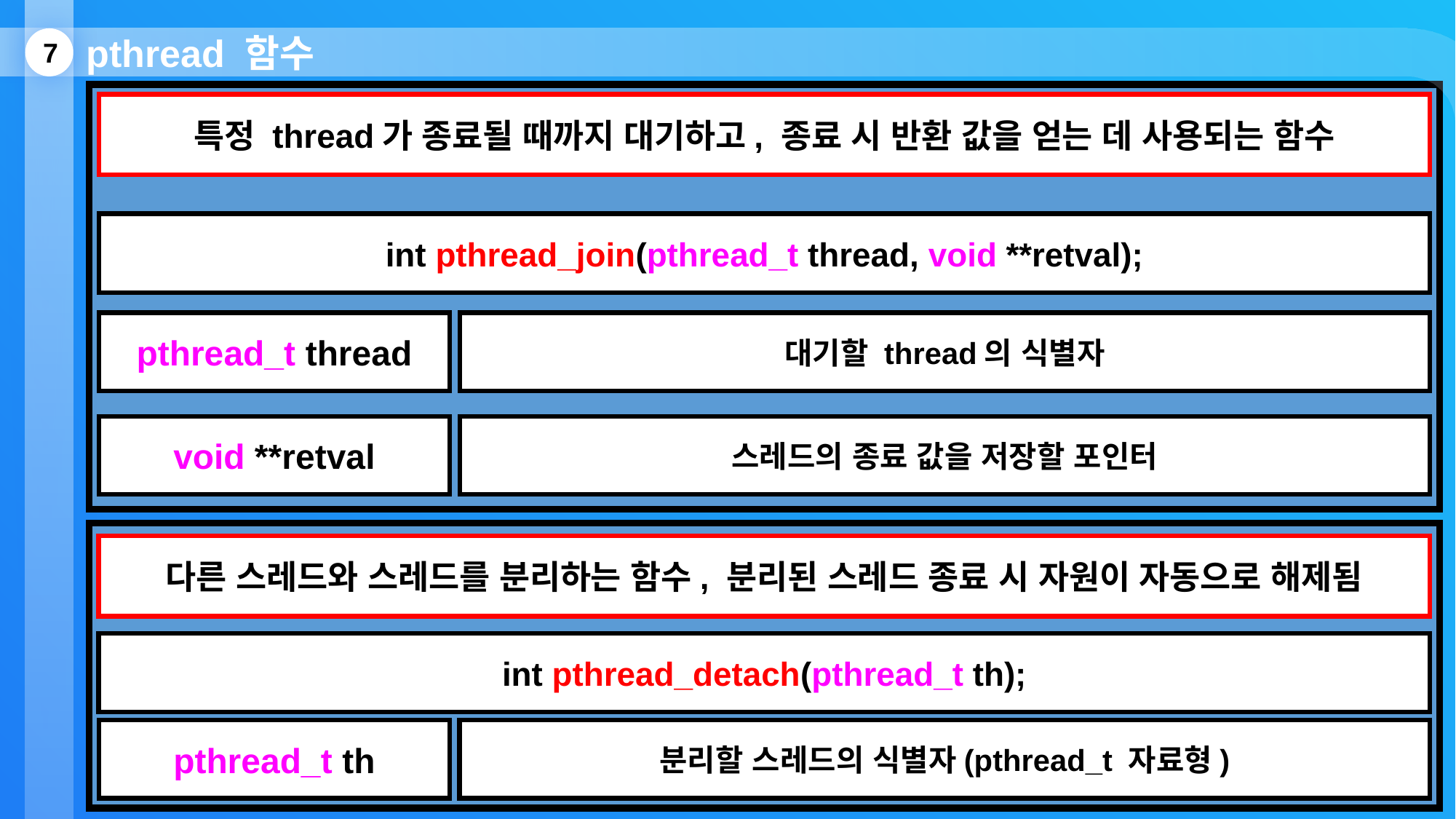

pthread 함수

7

특정 thread가 종료될 때까지 대기하고, 종료 시 반환 값을 얻는 데 사용되는 함수
int pthread_join(pthread_t thread, void **retval);
대기할 thread의 식별자
pthread_t thread
void **retval
스레드의 종료 값을 저장할 포인터

다른 스레드와 스레드를 분리하는 함수, 분리된 스레드 종료 시 자원이 자동으로 해제됨
int pthread_detach(pthread_t th);
분리할 스레드의 식별자(pthread_t 자료형)
pthread_t th